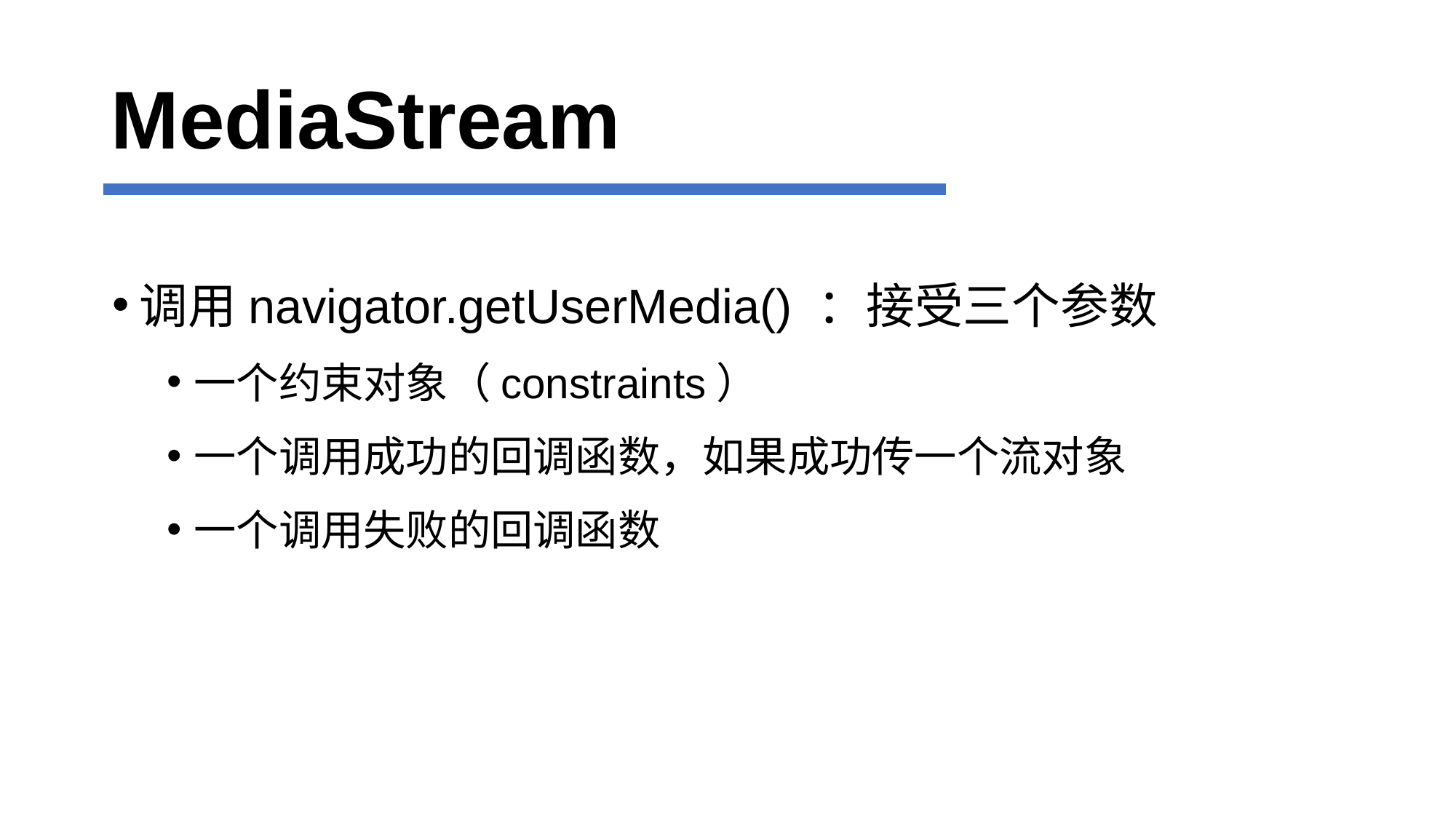

# MediaStream
调用navigator.getUserMedia() ：接受三个参数
一个约束对象（constraints）
一个调用成功的回调函数，如果成功传一个流对象
一个调用失败的回调函数